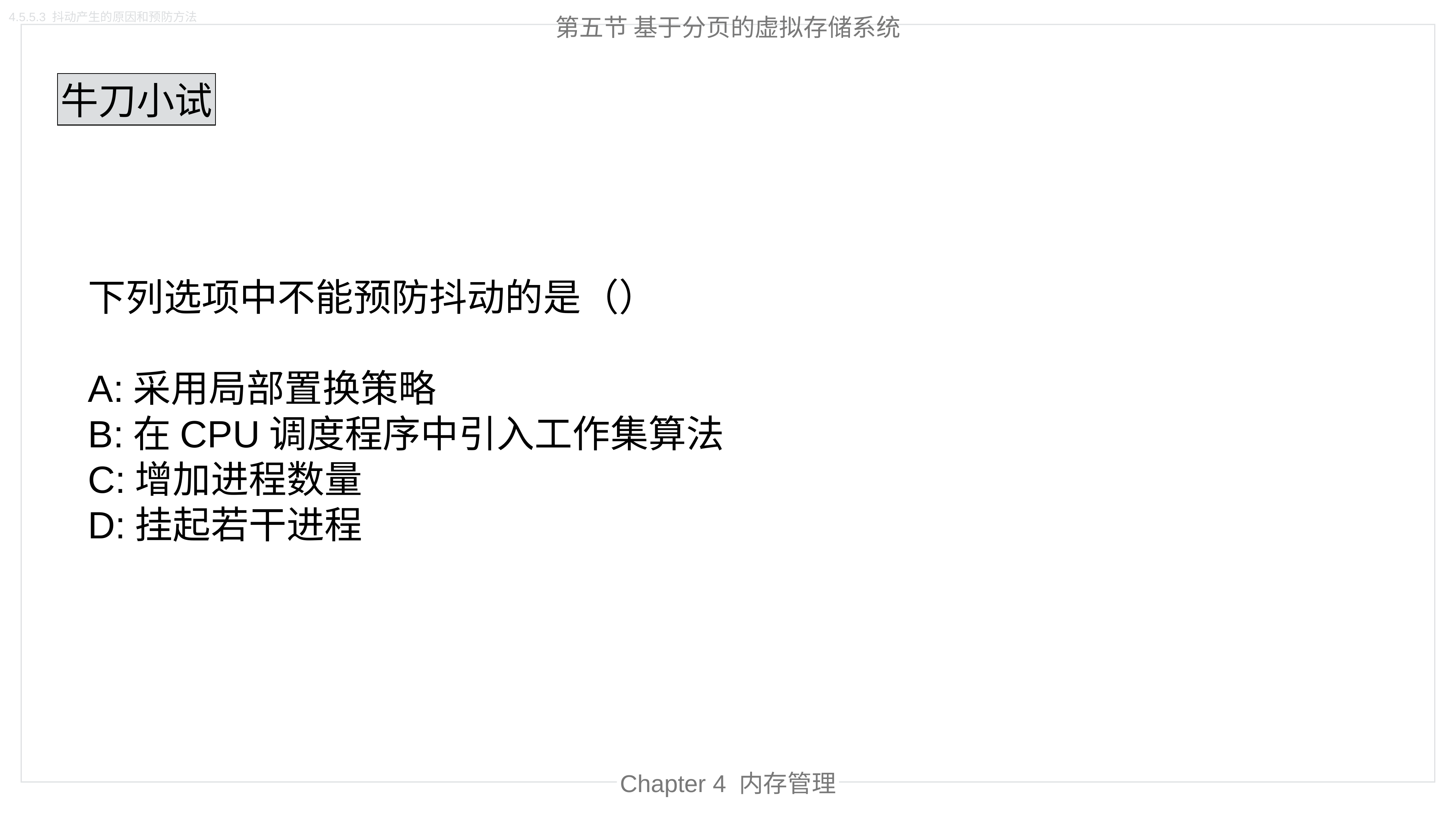

4.5.5.3 抖动产生的原因和预防方法
第五节 基于分页的虚拟存储系统

牛刀小试
下列选项中不能预防抖动的是（）

A:采用局部置换策略
B:在CPU调度程序中引入工作集算法
C:增加进程数量
D:挂起若干进程
Chapter 4 内存管理